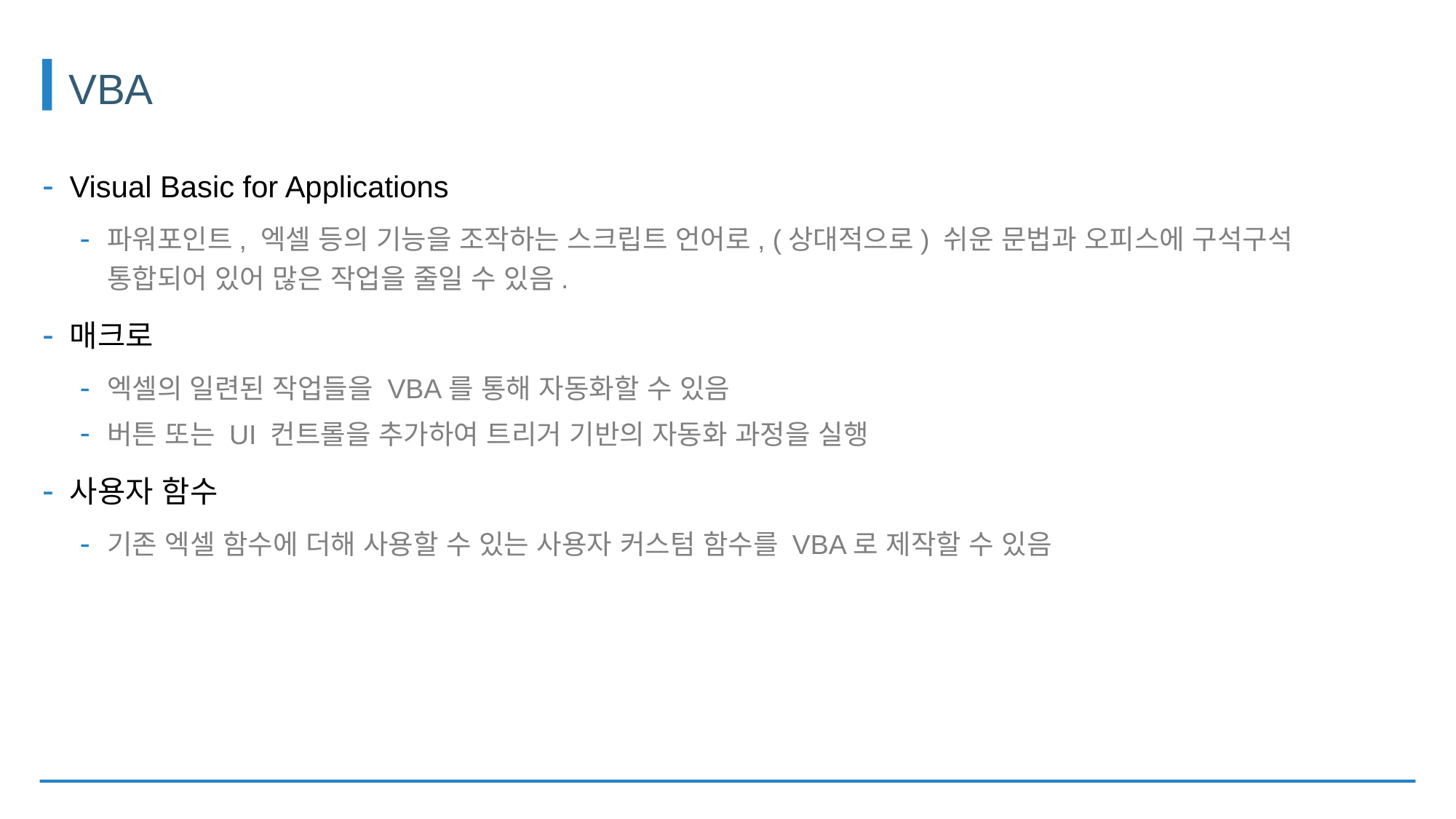

# VBA
Visual Basic for Applications
파워포인트, 엑셀 등의 기능을 조작하는 스크립트 언어로, (상대적으로) 쉬운 문법과 오피스에 구석구석 통합되어 있어 많은 작업을 줄일 수 있음.
매크로
엑셀의 일련된 작업들을 VBA를 통해 자동화할 수 있음
버튼 또는 UI 컨트롤을 추가하여 트리거 기반의 자동화 과정을 실행
사용자 함수
기존 엑셀 함수에 더해 사용할 수 있는 사용자 커스텀 함수를 VBA로 제작할 수 있음